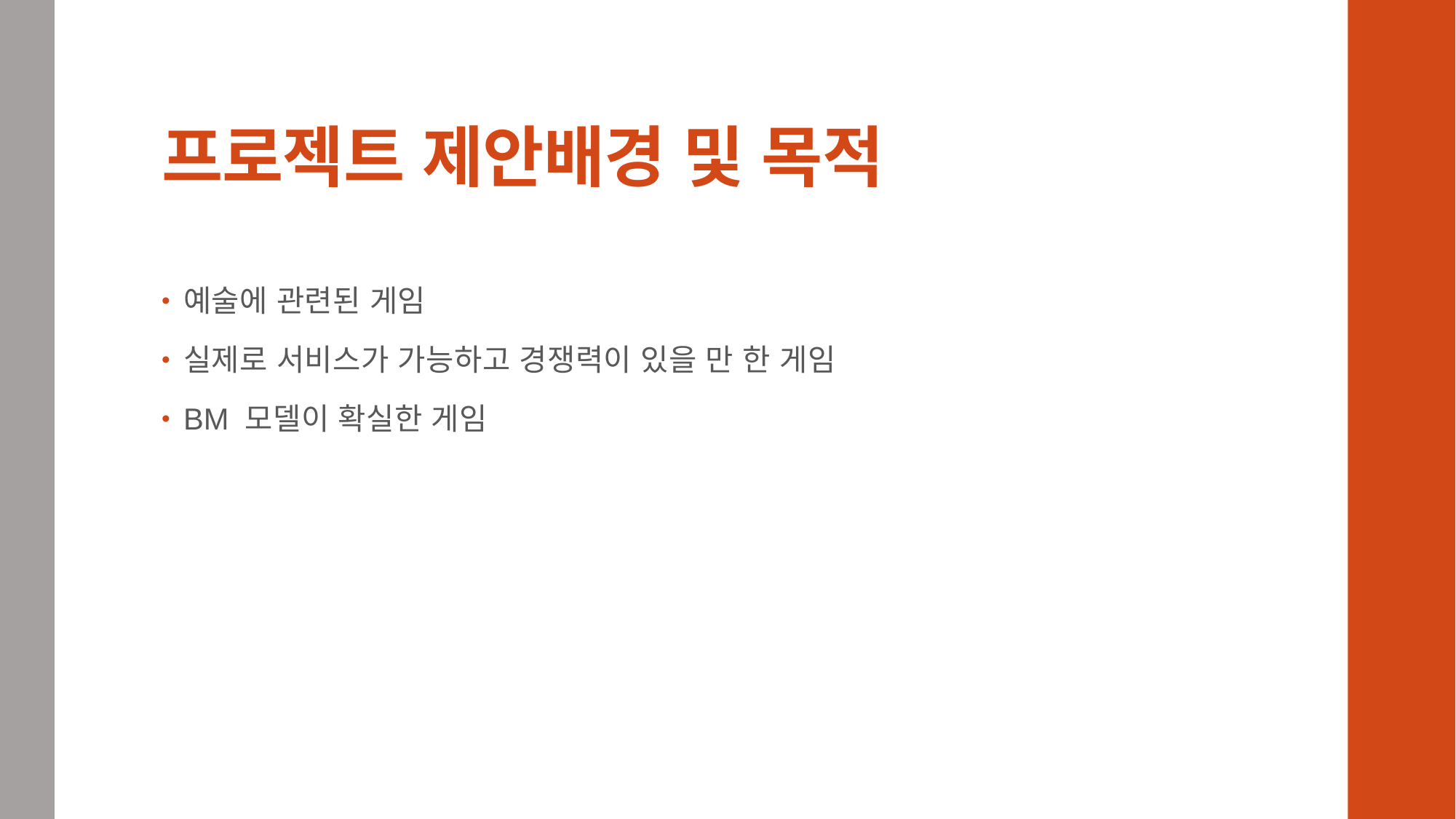

# 프로젝트 제안배경 및 목적

예술에 관련된 게임
실제로 서비스가 가능하고 경쟁력이 있을 만 한 게임
BM 모델이 확실한 게임